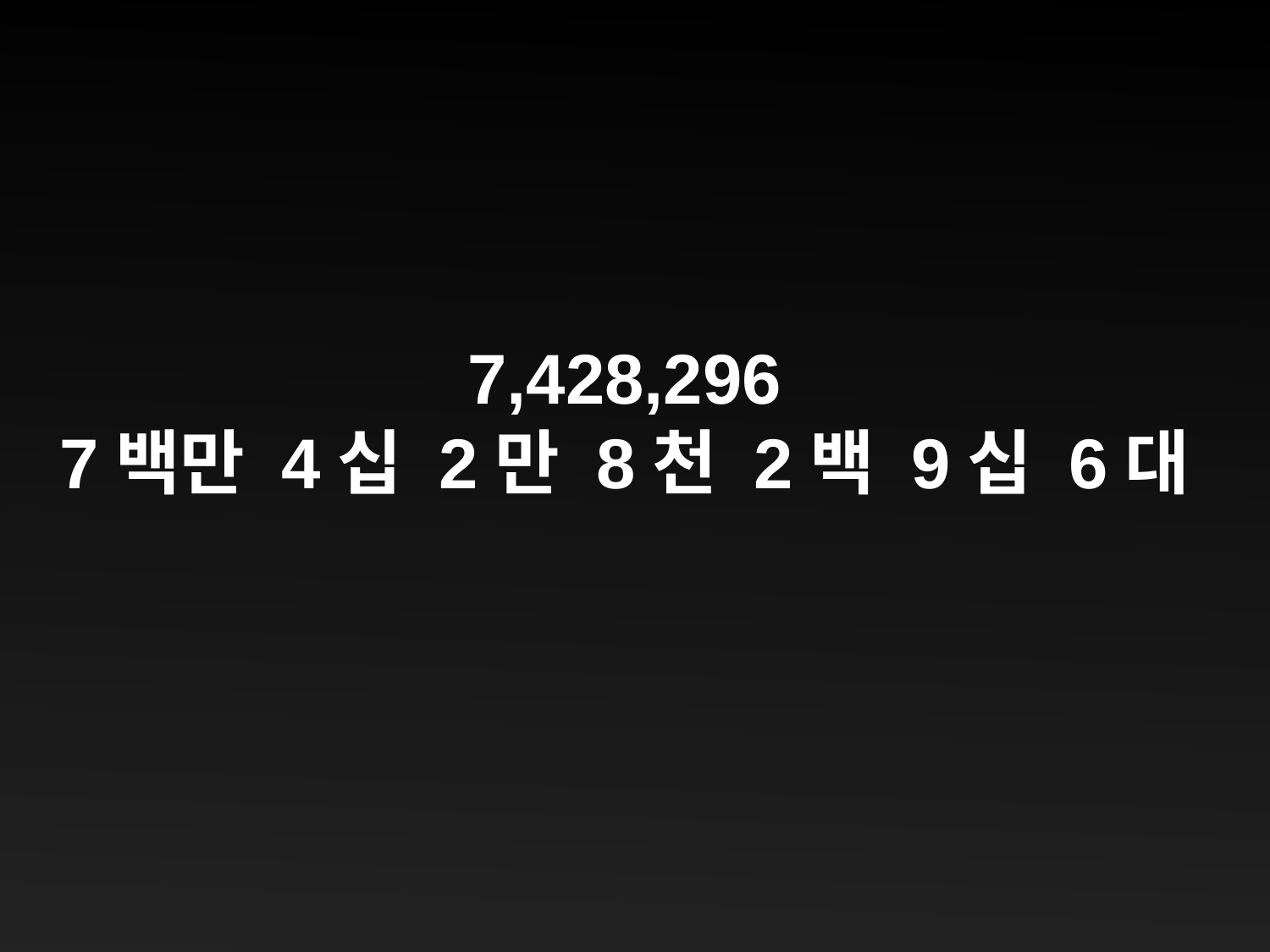

7,428,296
7백만 4십 2만 8천 2백 9십 6대